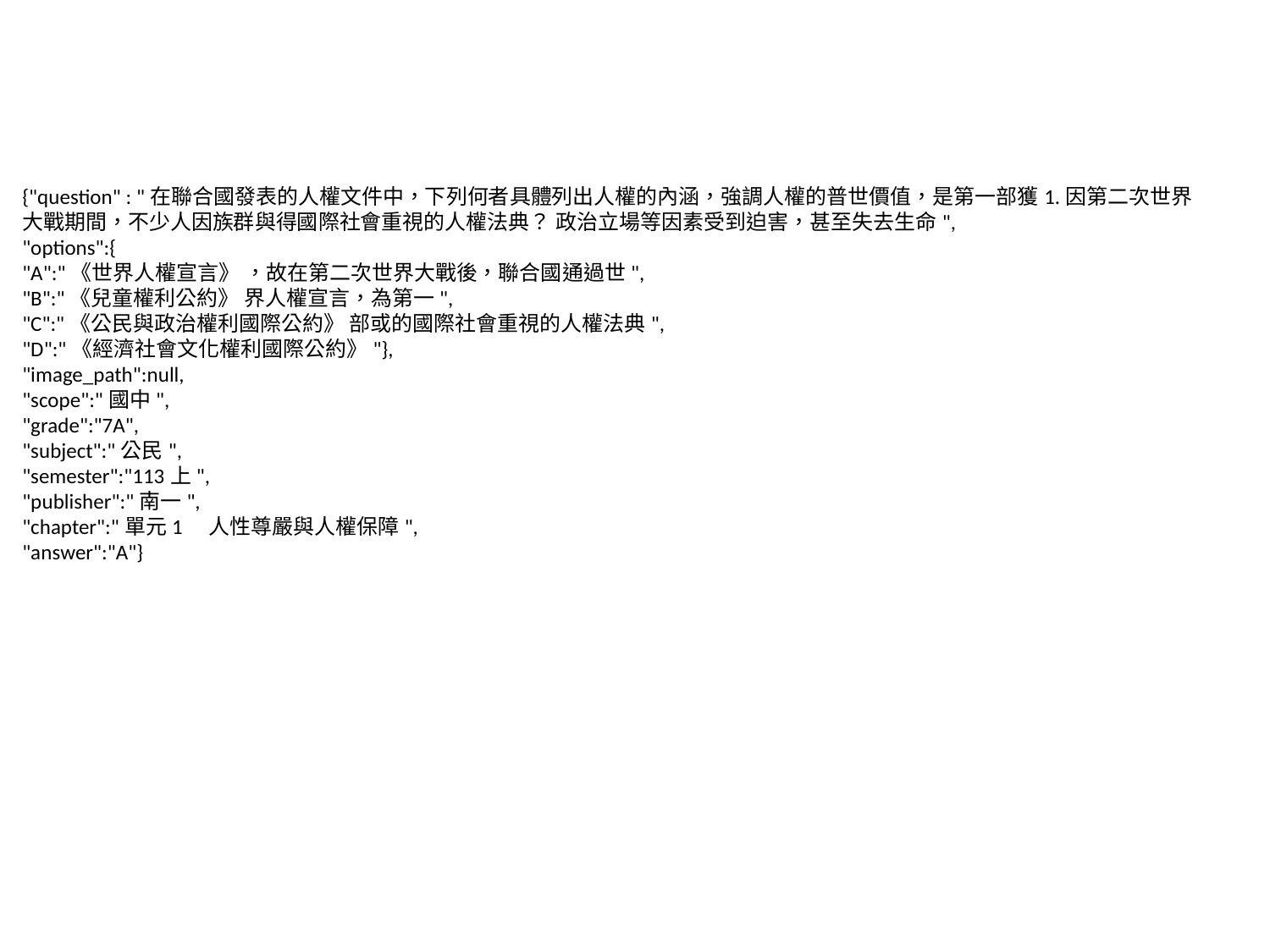

{"question" : "在聯合國發表的人權文件中，下列何者具體列出人權的內涵，強調人權的普世價值，是第一部獲1.因第二次世界大戰期間，不少人因族群與得國際社會重視的人權法典？ 政治立場等因素受到迫害，甚至失去生命",
"options":{
"A":"《世界人權宣言》 ，故在第二次世界大戰後，聯合國通過世",
"B":"《兒童權利公約》 界人權宣言，為第一",
"C":"《公民與政治權利國際公約》 部或的國際社會重視的人權法典",
"D":"《經濟社會文化權利國際公約》"},
"image_path":null,
"scope":"國中",
"grade":"7A",
"subject":"公民",
"semester":"113上",
"publisher":"南一",
"chapter":"單元1　人性尊嚴與人權保障",
"answer":"A"}